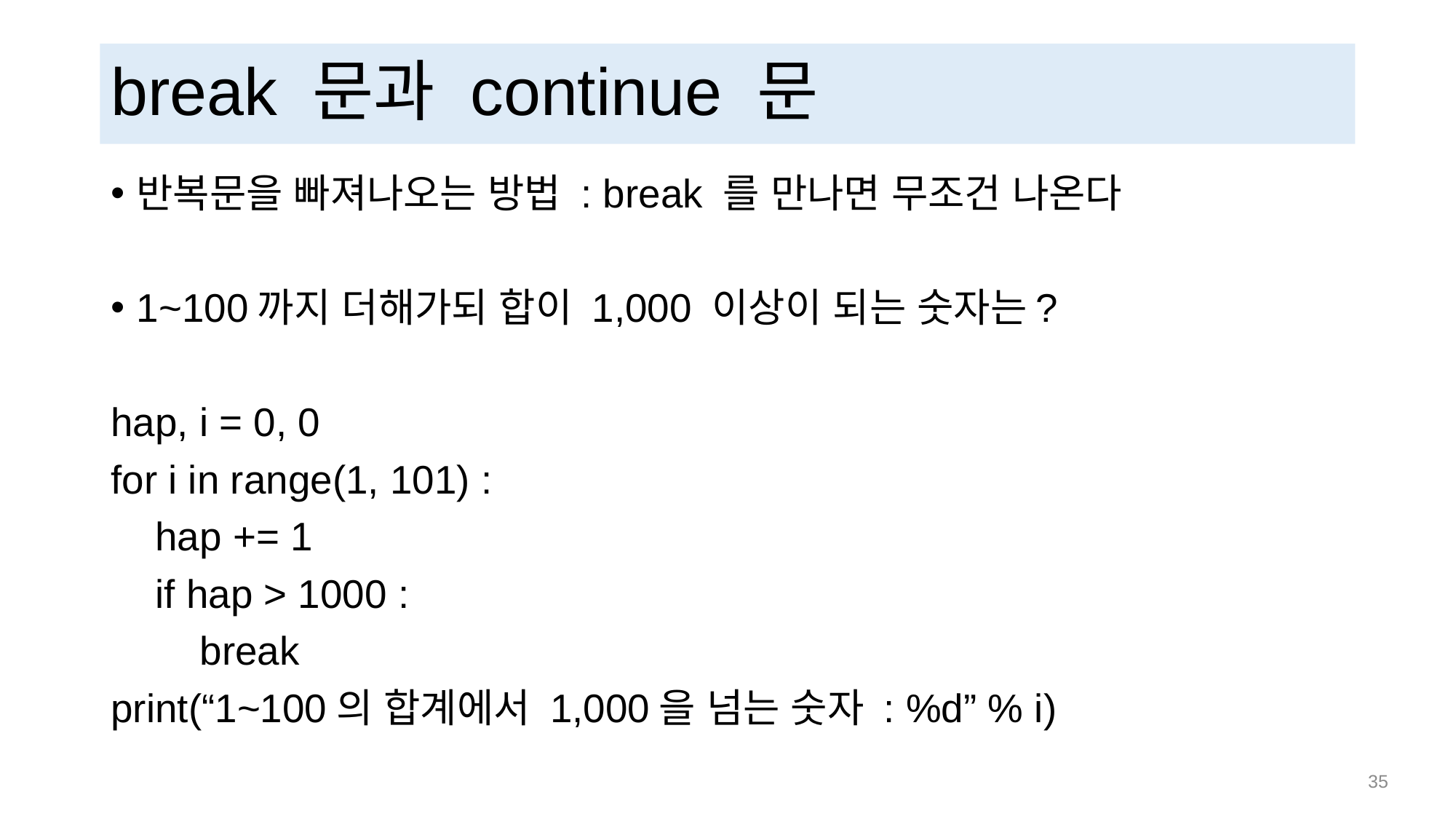

# break 문과 continue 문
반복문을 빠져나오는 방법 : break 를 만나면 무조건 나온다

1~100까지 더해가되 합이 1,000 이상이 되는 숫자는?

hap, i = 0, 0
for i in range(1, 101) :
    hap += 1
    if hap > 1000 :
        break
print(“1~100의 합계에서 1,000을 넘는 숫자 : %d” % i)

 35